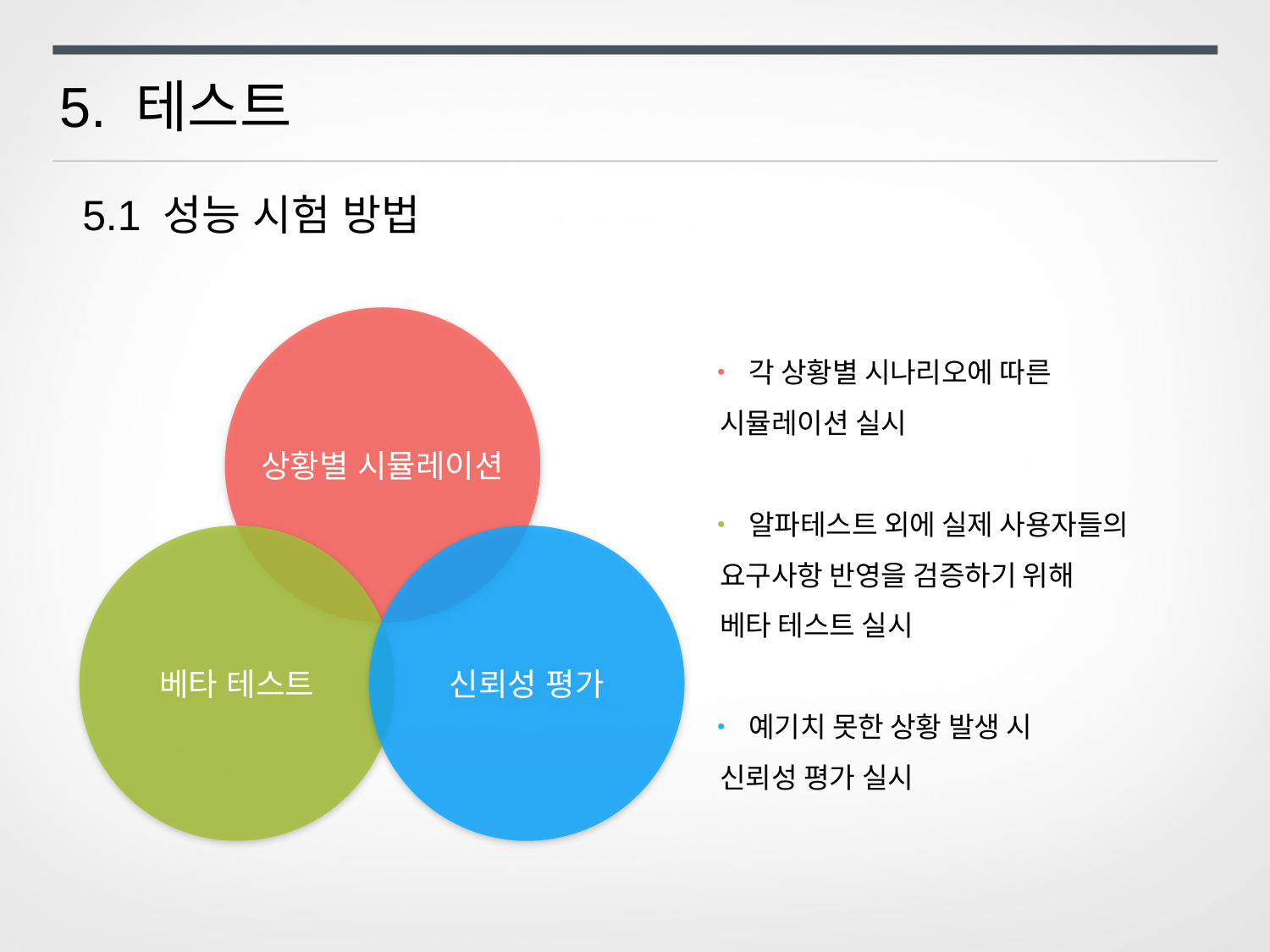

5. 테스트
5.1 성능 시험 방법
상황별 시뮬레이션
• 각 상황별 시나리오에 따른
  시뮬레이션 실시

• 알파테스트 외에 실제 사용자들의
  요구사항 반영을 검증하기 위해
  베타 테스트 실시

• 예기치 못한 상황 발생 시
  신뢰성 평가 실시
베타 테스트
신뢰성 평가